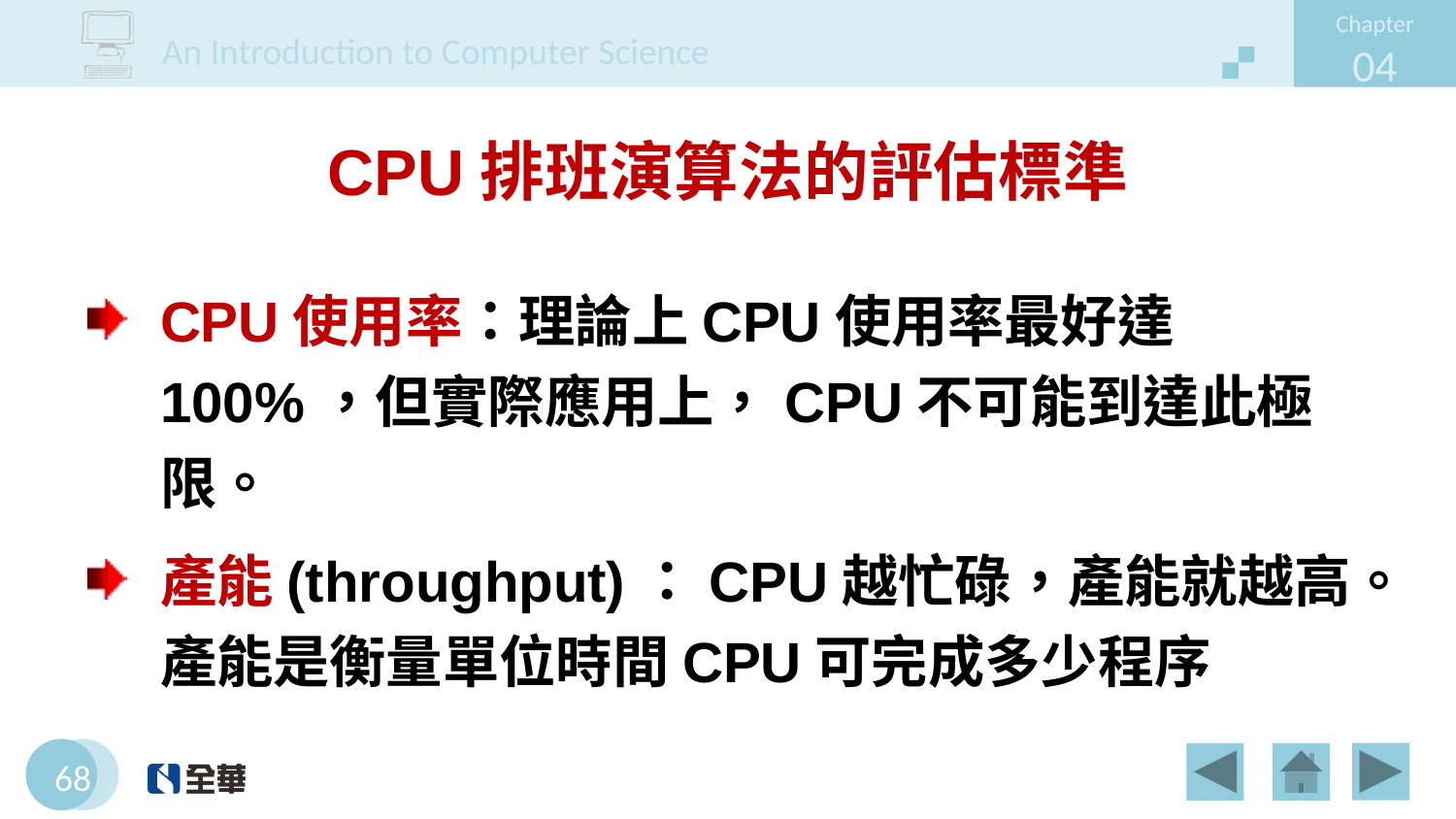

# CPU排班演算法的評估標準
CPU使用率：理論上CPU使用率最好達100%，但實際應用上，CPU不可能到達此極限。
產能(throughput)：CPU越忙碌，產能就越高。產能是衡量單位時間CPU可完成多少程序